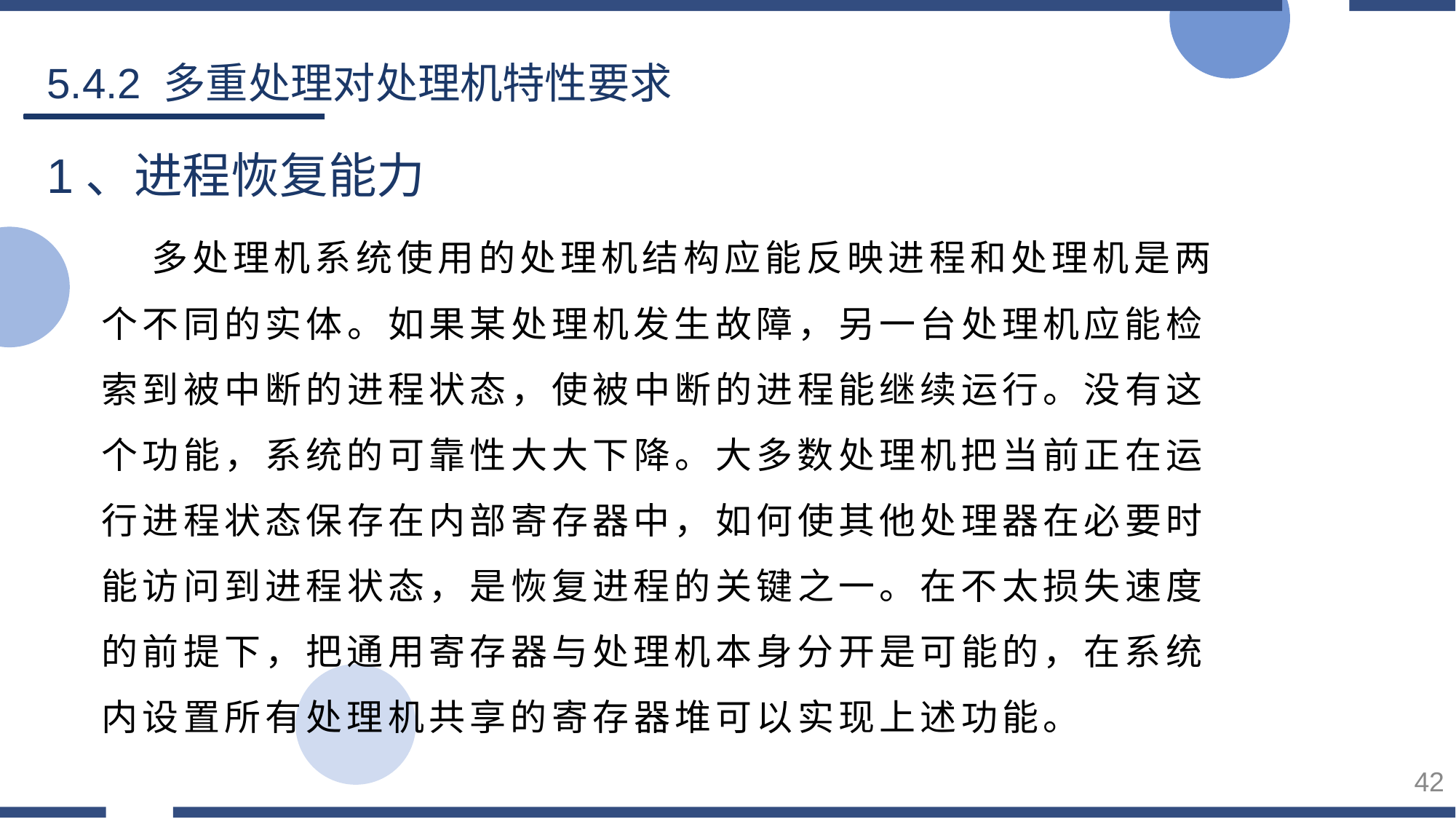

5.4.2 多重处理对处理机特性要求
1、进程恢复能力
   多处理机系统使用的处理机结构应能反映进程和处理机是两个不同的实体。如果某处理机发生故障，另一台处理机应能检索到被中断的进程状态，使被中断的进程能继续运行。没有这个功能，系统的可靠性大大下降。大多数处理机把当前正在运行进程状态保存在内部寄存器中，如何使其他处理器在必要时能访问到进程状态，是恢复进程的关键之一。在不太损失速度的前提下，把通用寄存器与处理机本身分开是可能的，在系统内设置所有处理机共享的寄存器堆可以实现上述功能。

42